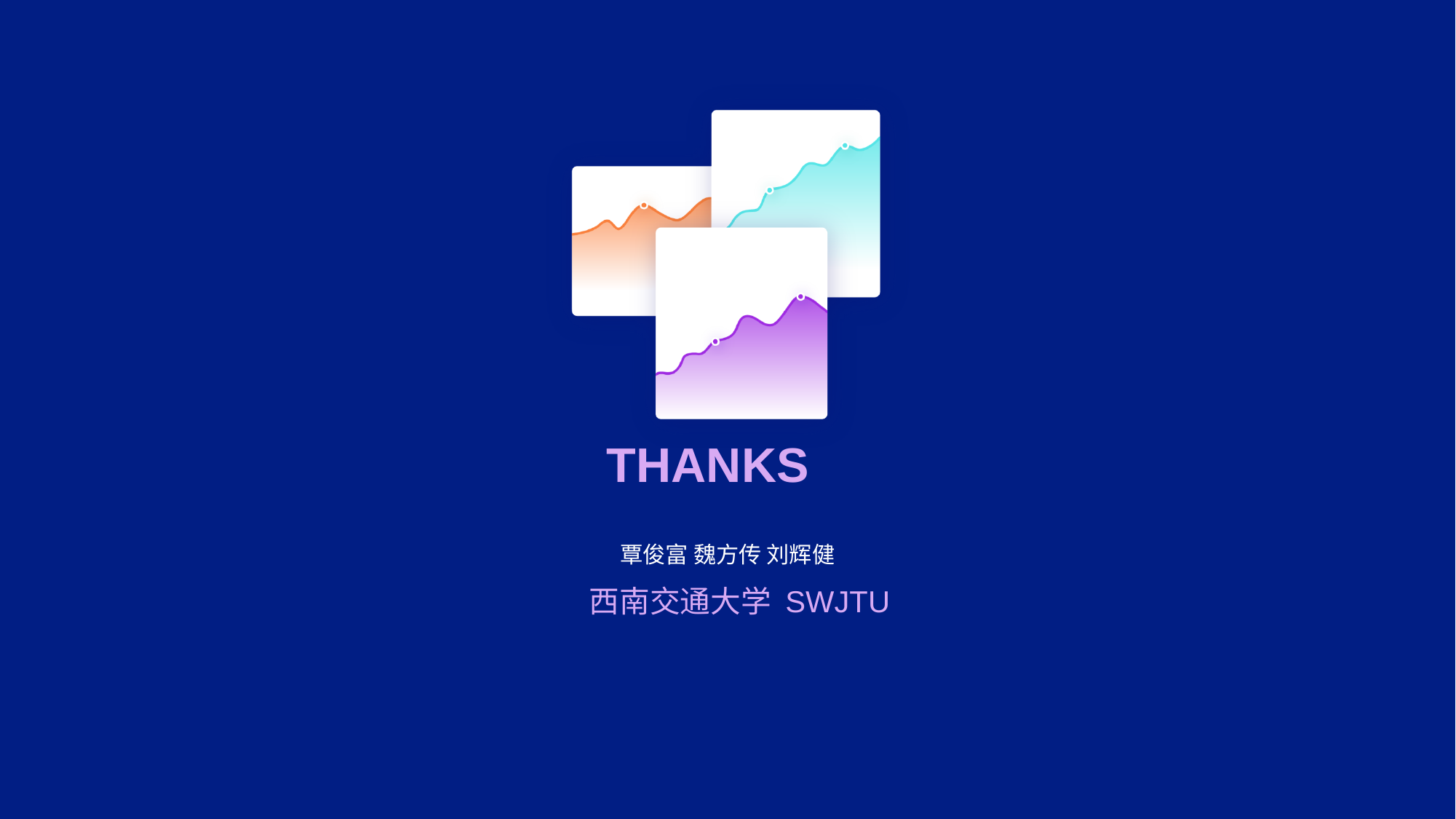

# THANKS
覃俊富 魏方传 刘辉健

   西南交通大学 SWJTU